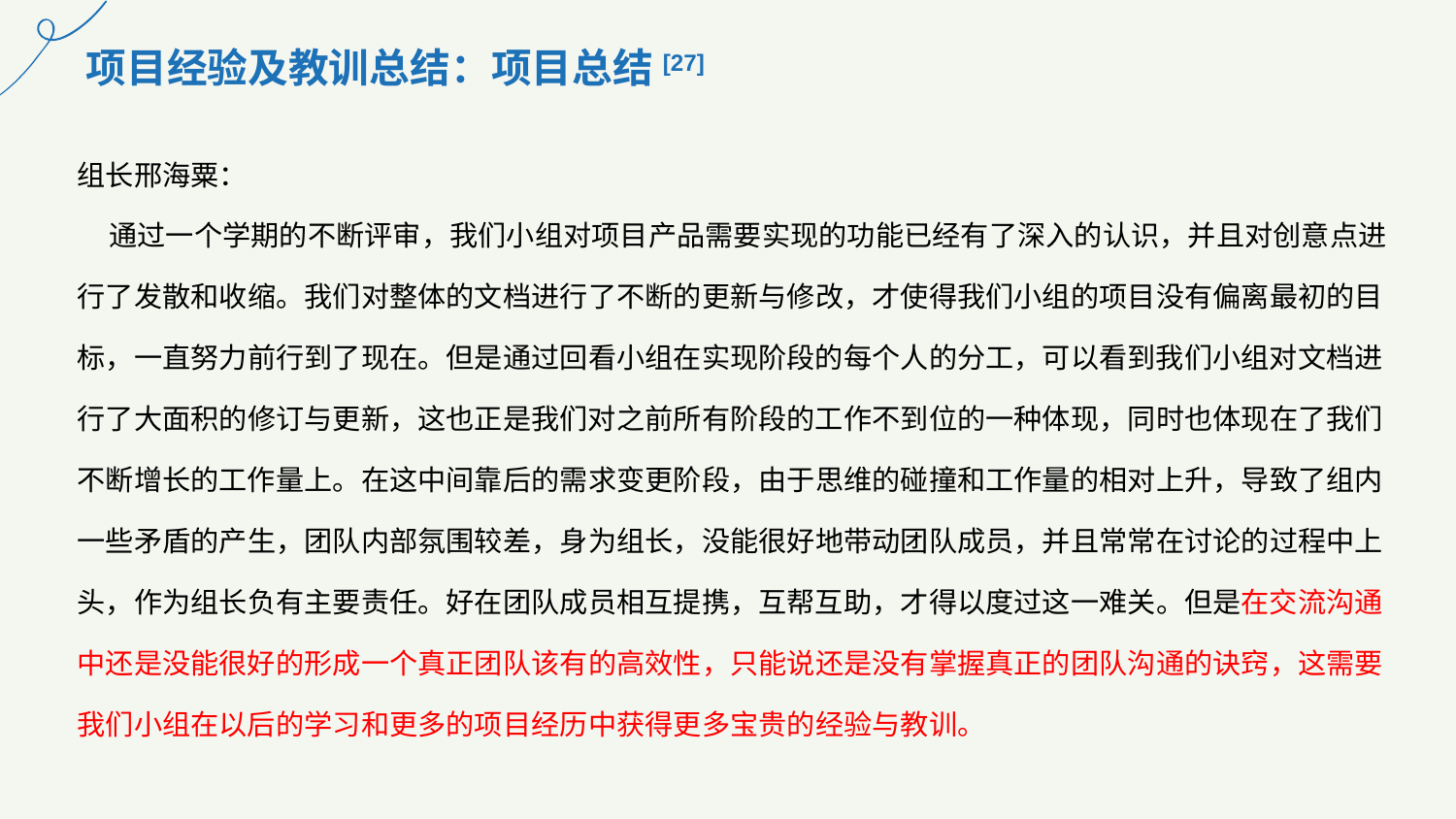

项目经验及教训总结：项目总结[27]
组长邢海粟：
    通过一个学期的不断评审，我们小组对项目产品需要实现的功能已经有了深入的认识，并且对创意点进行了发散和收缩。我们对整体的文档进行了不断的更新与修改，才使得我们小组的项目没有偏离最初的目标，一直努力前行到了现在。但是通过回看小组在实现阶段的每个人的分工，可以看到我们小组对文档进行了大面积的修订与更新，这也正是我们对之前所有阶段的工作不到位的一种体现，同时也体现在了我们不断增长的工作量上。在这中间靠后的需求变更阶段，由于思维的碰撞和工作量的相对上升，导致了组内一些矛盾的产生，团队内部氛围较差，身为组长，没能很好地带动团队成员，并且常常在讨论的过程中上头，作为组长负有主要责任。好在团队成员相互提携，互帮互助，才得以度过这一难关。但是在交流沟通中还是没能很好的形成一个真正团队该有的高效性，只能说还是没有掌握真正的团队沟通的诀窍，这需要我们小组在以后的学习和更多的项目经历中获得更多宝贵的经验与教训。